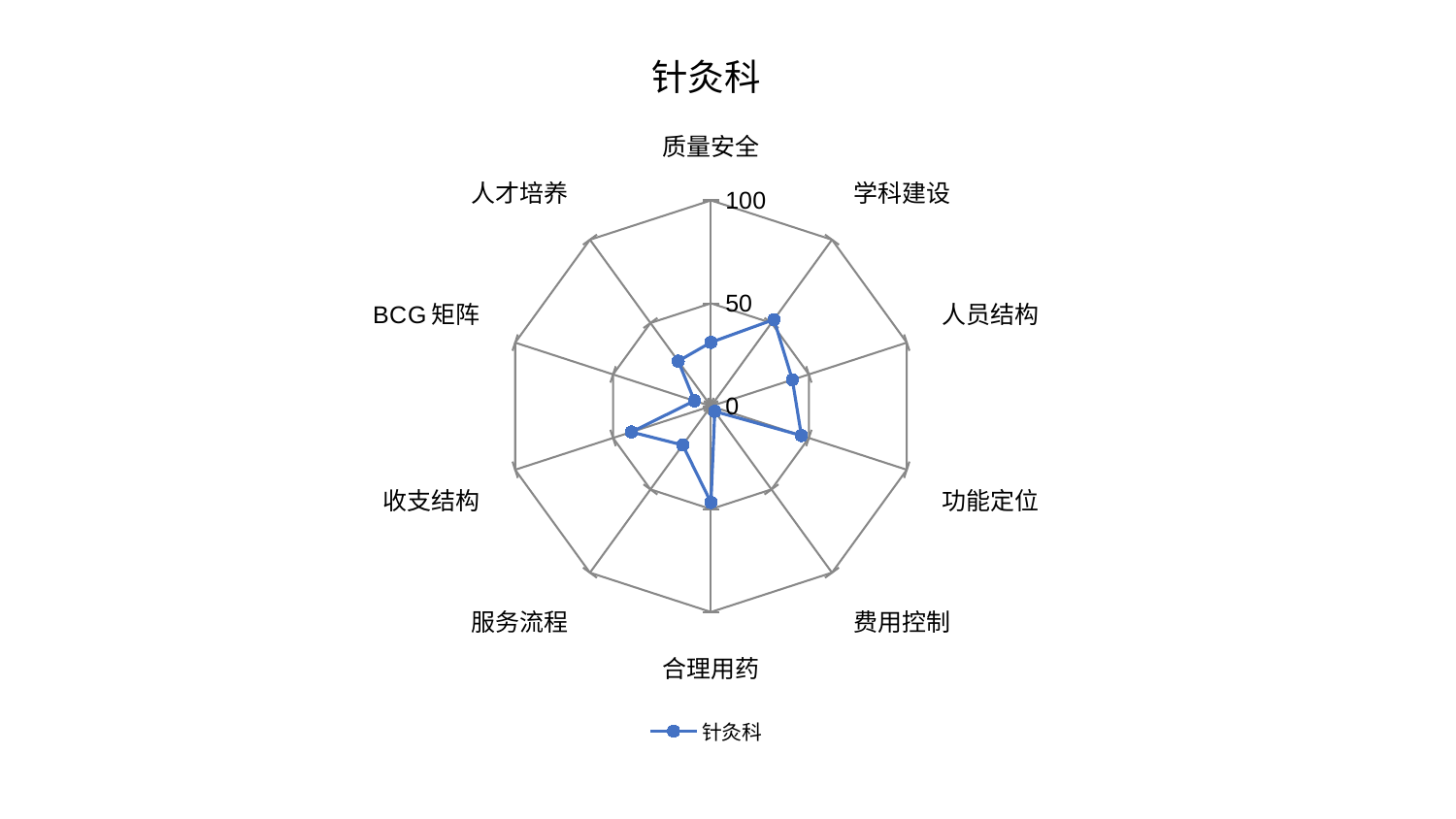

### Chart: 针灸科

| Category | 针灸科 |
|---|---|
| 质量安全 | 31.016212884816035 |
| 学科建设 | 52.0403791890498 |
| 人员结构 | 41.59297517626823 |
| 功能定位 | 46.19045518228732 |
| 费用控制 | 3.144454602498925 |
| 合理用药 | 46.79242963440012 |
| 服务流程 | 23.35765689139952 |
| 收支结构 | 40.653527170839524 |
| BCG矩阵 | 8.4419849091973 |
| 人才培养 | 27.091109713400446 |
101